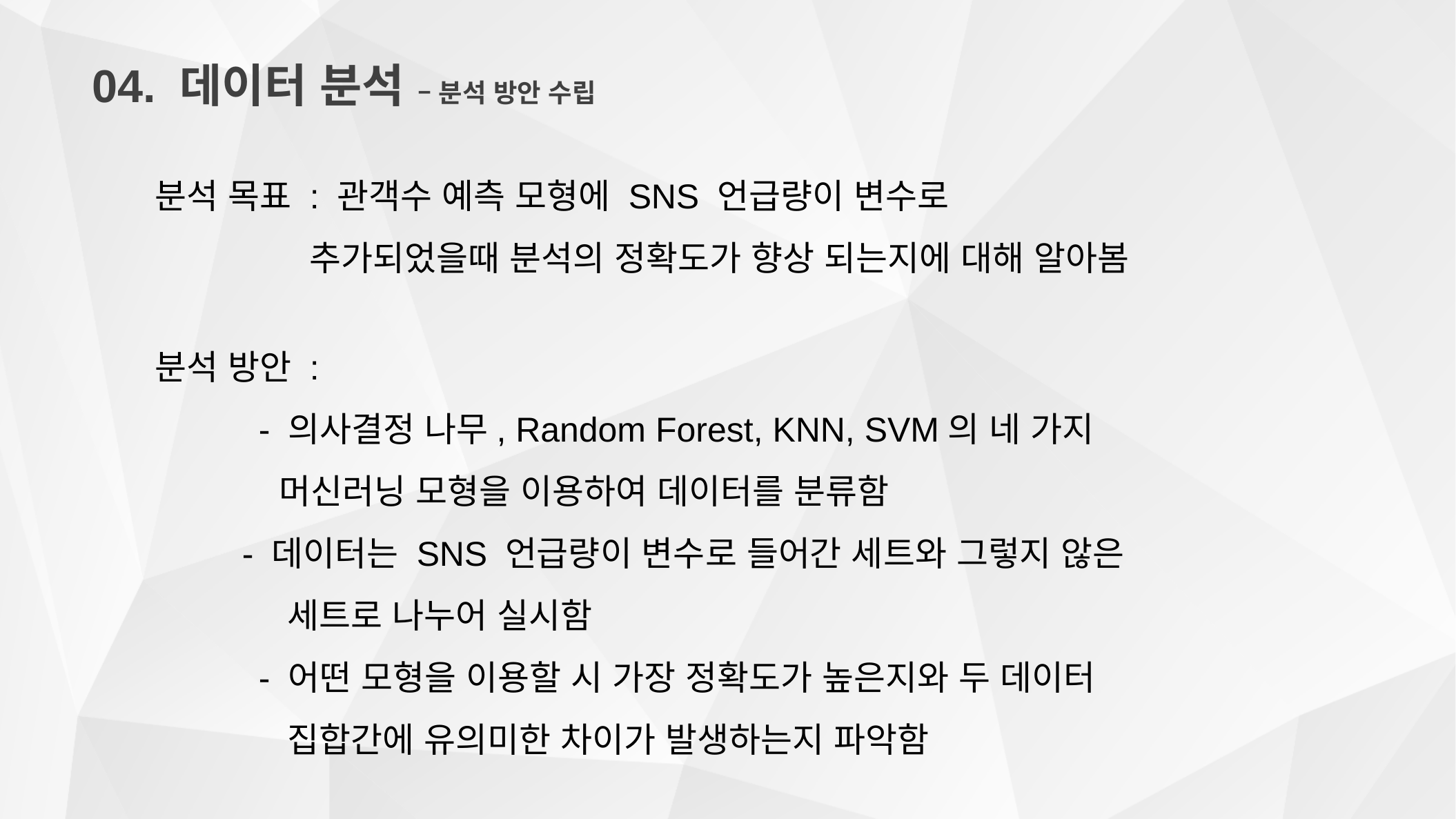

04. 데이터 분석 – 분석 방안 수립
분석 목표 : 관객수 예측 모형에 SNS 언급량이 변수로
                추가되었을때 분석의 정확도가 향상 되는지에 대해 알아봄
분석 방안 :
	- 의사결정 나무, Random Forest, KNN, SVM의 네 가지
            머신러닝 모형을 이용하여 데이터를 분류함
         - 데이터는 SNS 언급량이 변수로 들어간 세트와 그렇지 않은
	   세트로 나누어 실시함
	- 어떤 모형을 이용할 시 가장 정확도가 높은지와 두 데이터
	   집합간에 유의미한 차이가 발생하는지 파악함